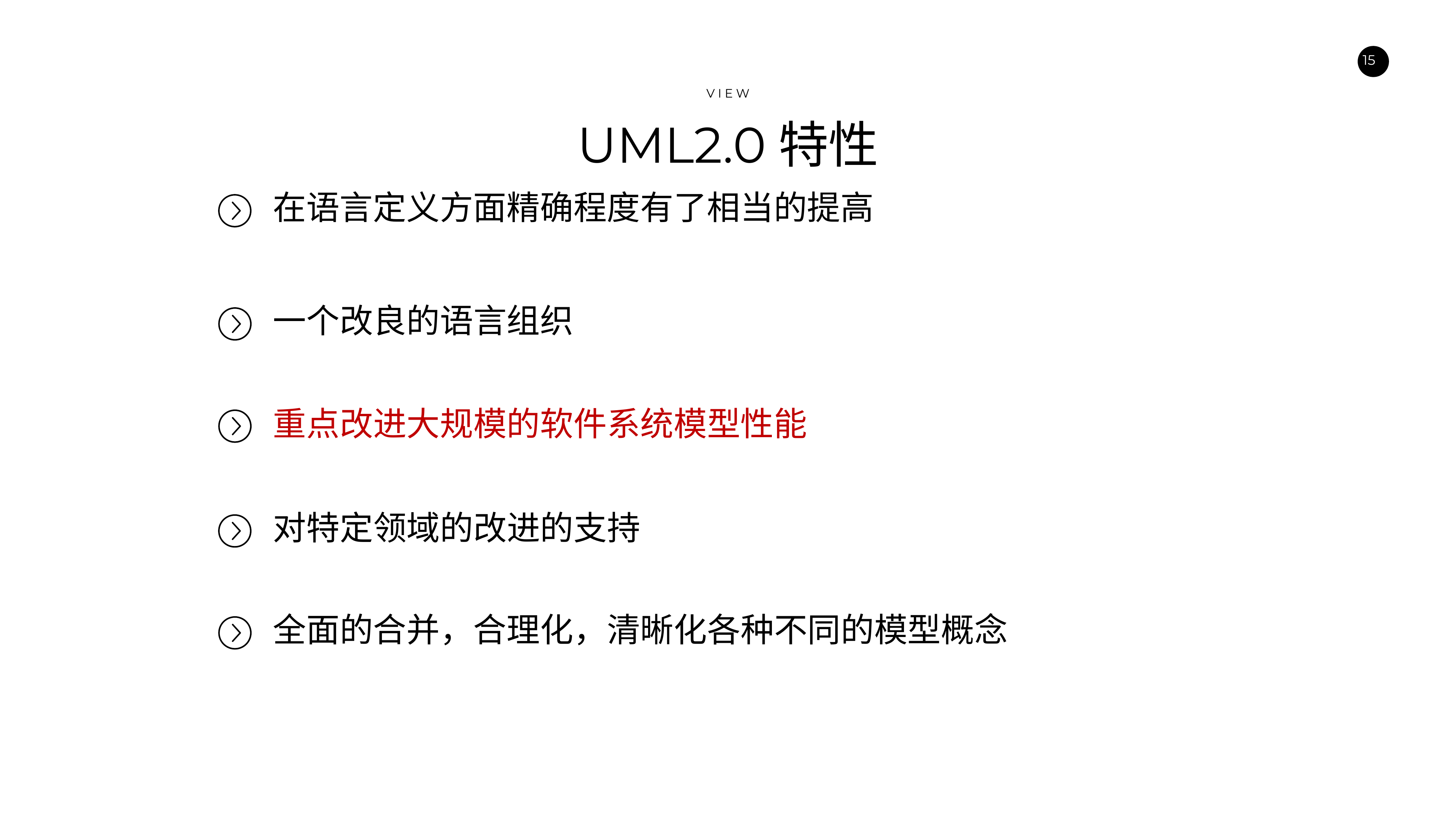

V I E W
UML2.0特性
在语言定义方面精确程度有了相当的提高

一个改良的语言组织

重点改进大规模的软件系统模型性能

对特定领域的改进的支持

全面的合并，合理化，清晰化各种不同的模型概念